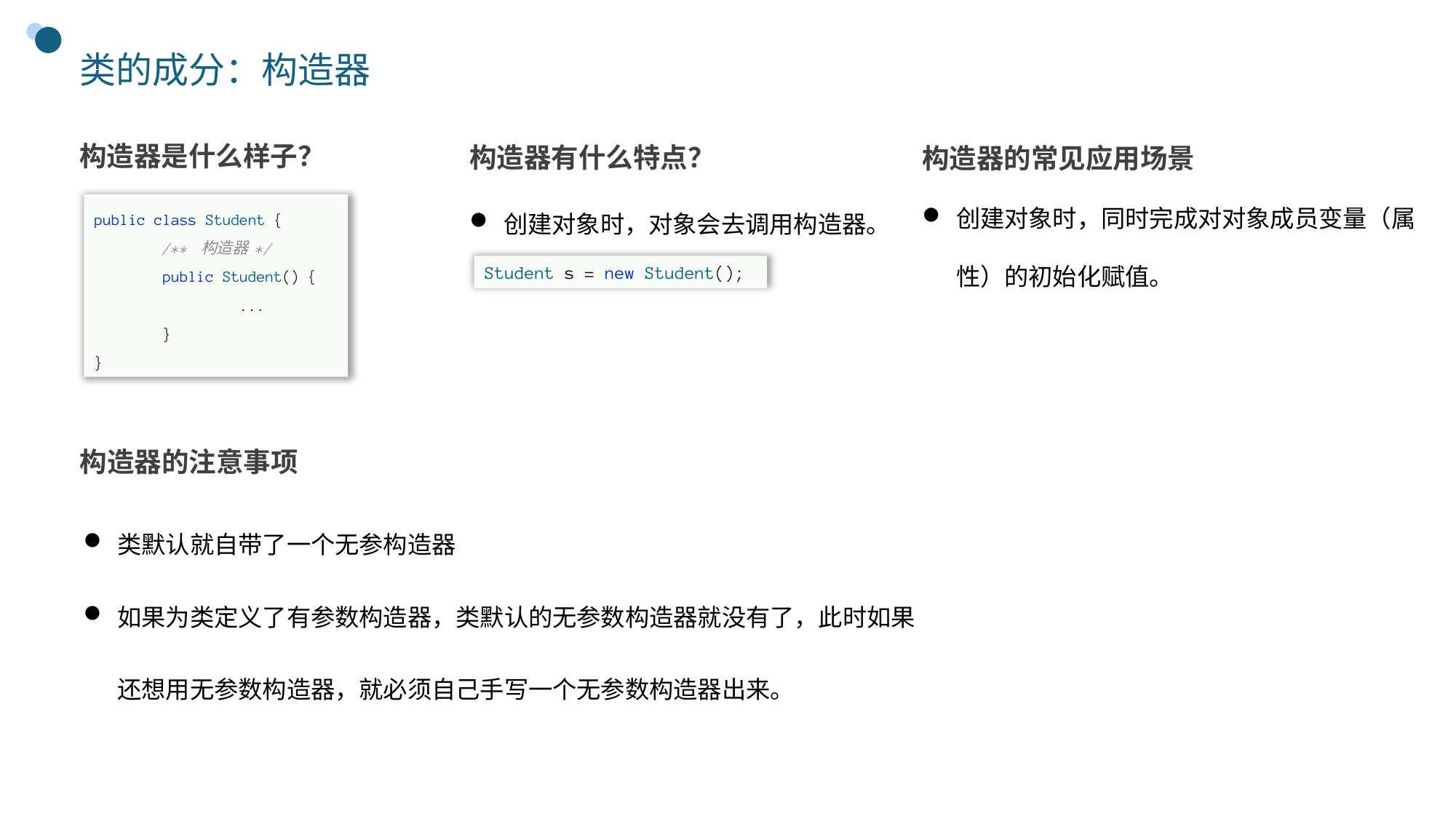

# 类的成分：构造器
构造器是什么样子？
构造器有什么特点？
构造器的常见应用场景
创建对象时，同时完成对对象成员变量（属性）的初始化赋值。
创建对象时，对象会去调用构造器。
public class Student {
        /** 构造器 */
        public Student() {
                 ...
        }
}
Student s = new Student();
构造器的注意事项
类默认就自带了一个无参构造器
如果为类定义了有参数构造器，类默认的无参数构造器就没有了，此时如果还想用无参数构造器，就必须自己手写一个无参数构造器出来。